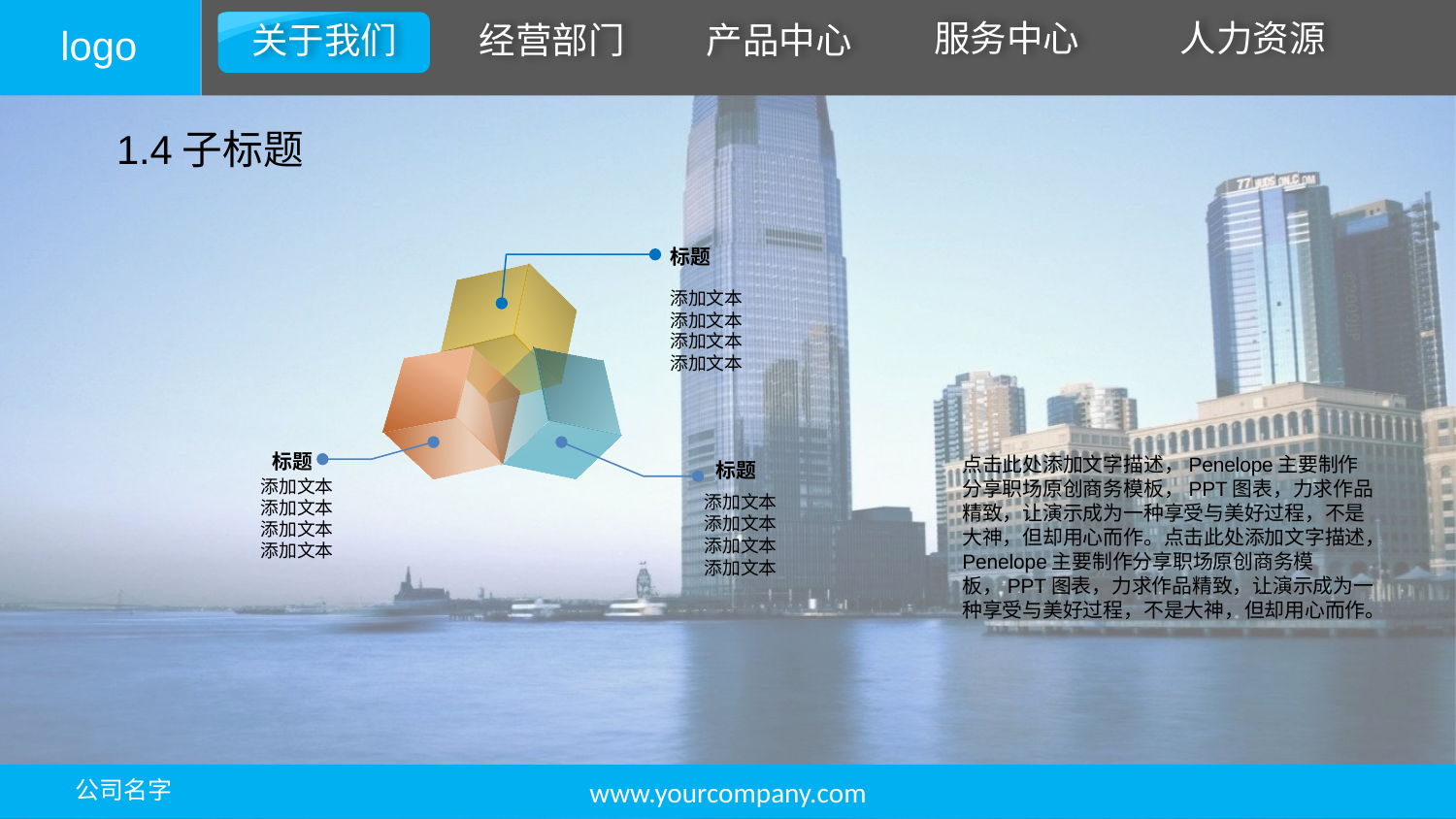

1.4子标题
标题
添加文本
添加文本
添加文本
添加文本

标题
添加文本
添加文本
添加文本
添加文本
点击此处添加文字描述，Penelope主要制作分享职场原创商务模板，PPT图表，力求作品精致，让演示成为一种享受与美好过程，不是大神，但却用心而作。点击此处添加文字描述，Penelope主要制作分享职场原创商务模板，PPT图表，力求作品精致，让演示成为一种享受与美好过程，不是大神，但却用心而作。
标题
添加文本
添加文本
添加文本
添加文本